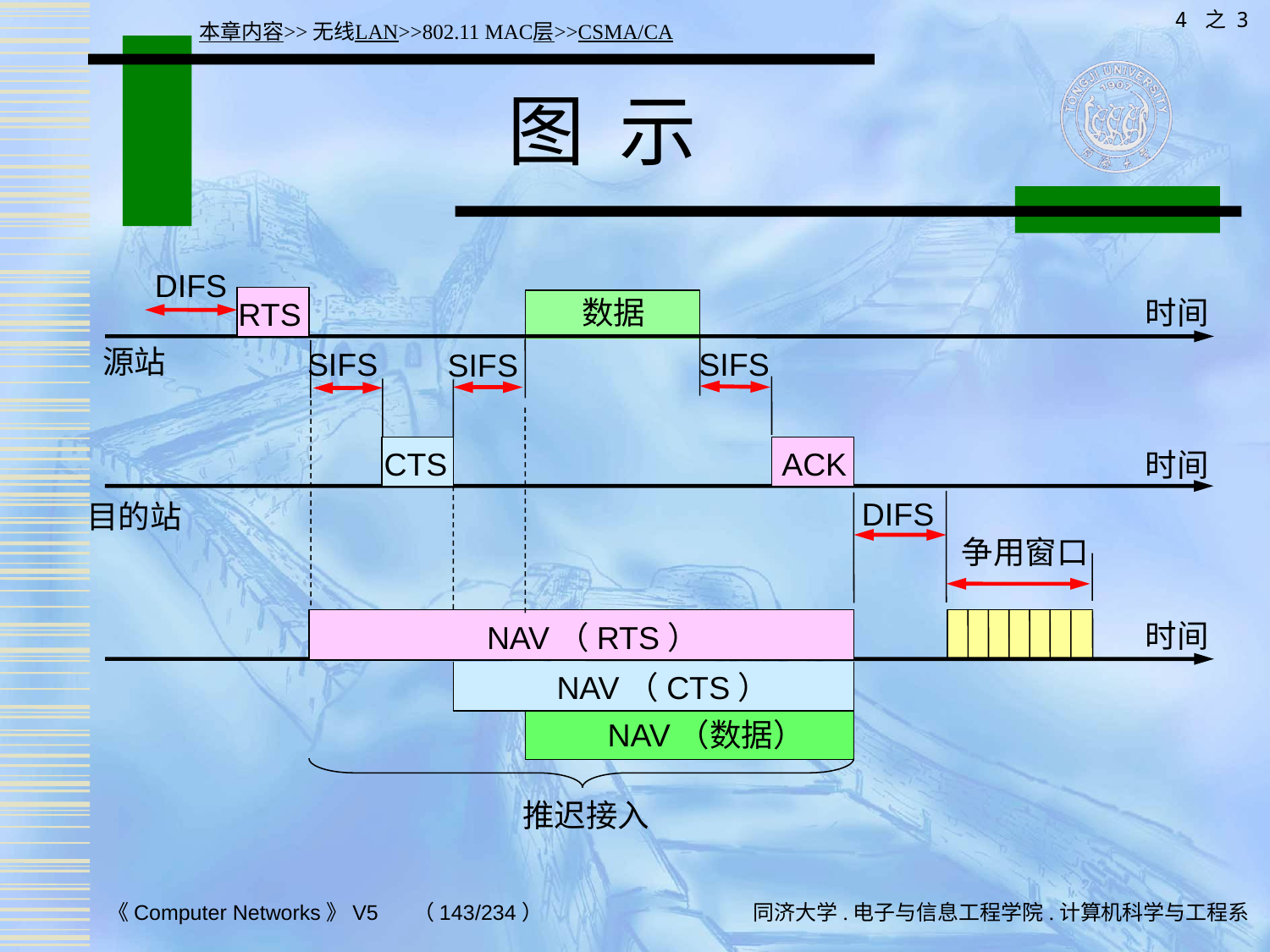

4 之 3
本章内容>>无线LAN>>802.11 MAC层>>CSMA/CA
# 图  示
DIFS
数据
时间

RTS

源站

SIFS
SIFS

SIFS

CTS
ACK
时间

DIFS
目的站

争用窗口

时间
NAV（RTS）

NAV（CTS）

NAV（数据）

推迟接入